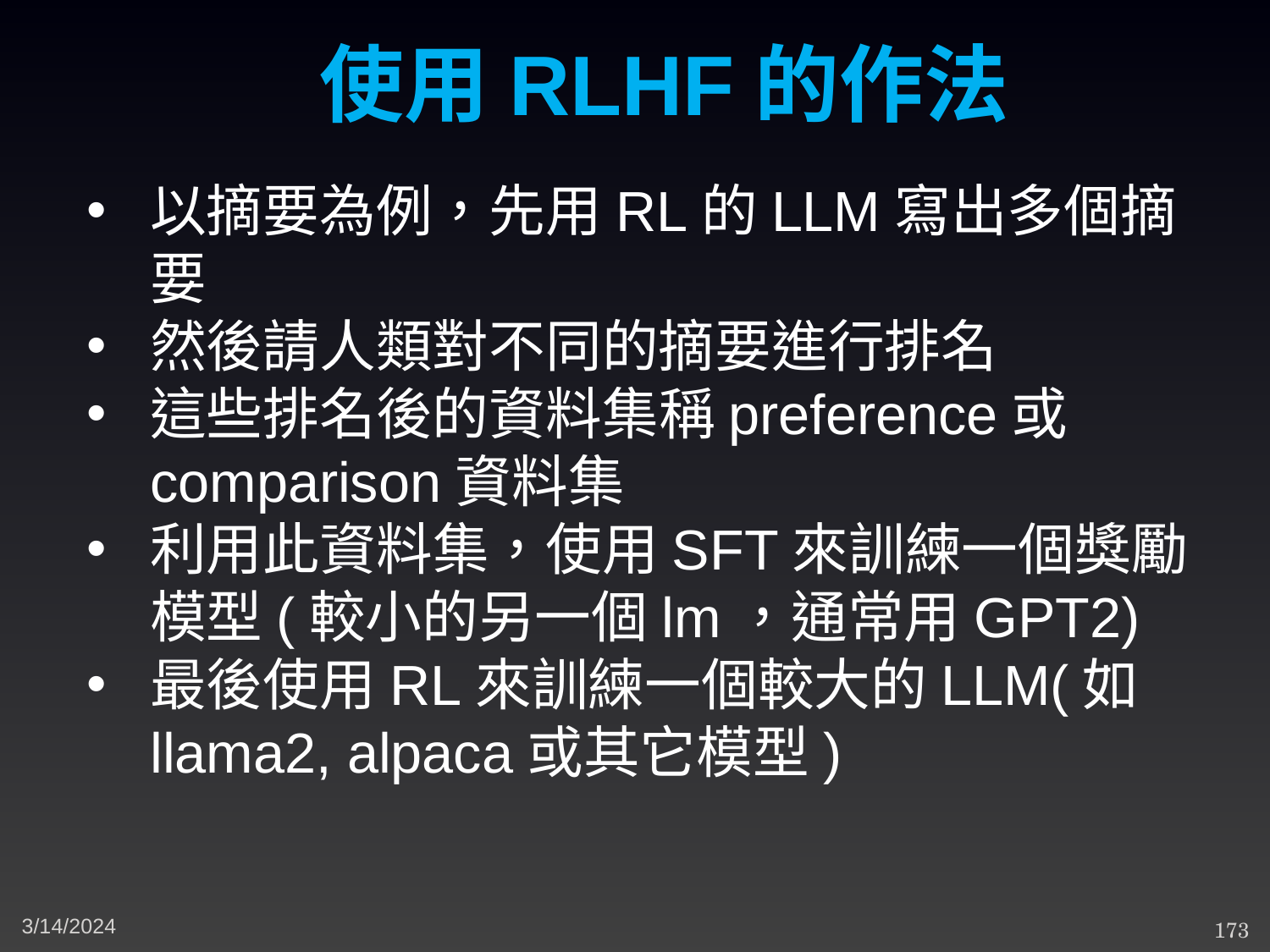

使用RLHF的作法
以摘要為例，先用RL的LLM寫出多個摘要
然後請人類對不同的摘要進行排名
這些排名後的資料集稱preference或comparison資料集
利用此資料集，使用SFT來訓練一個獎勵模型(較小的另一個lm，通常用GPT2)
最後使用RL來訓練一個較大的LLM(如llama2, alpaca或其它模型)

3/14/2024
173